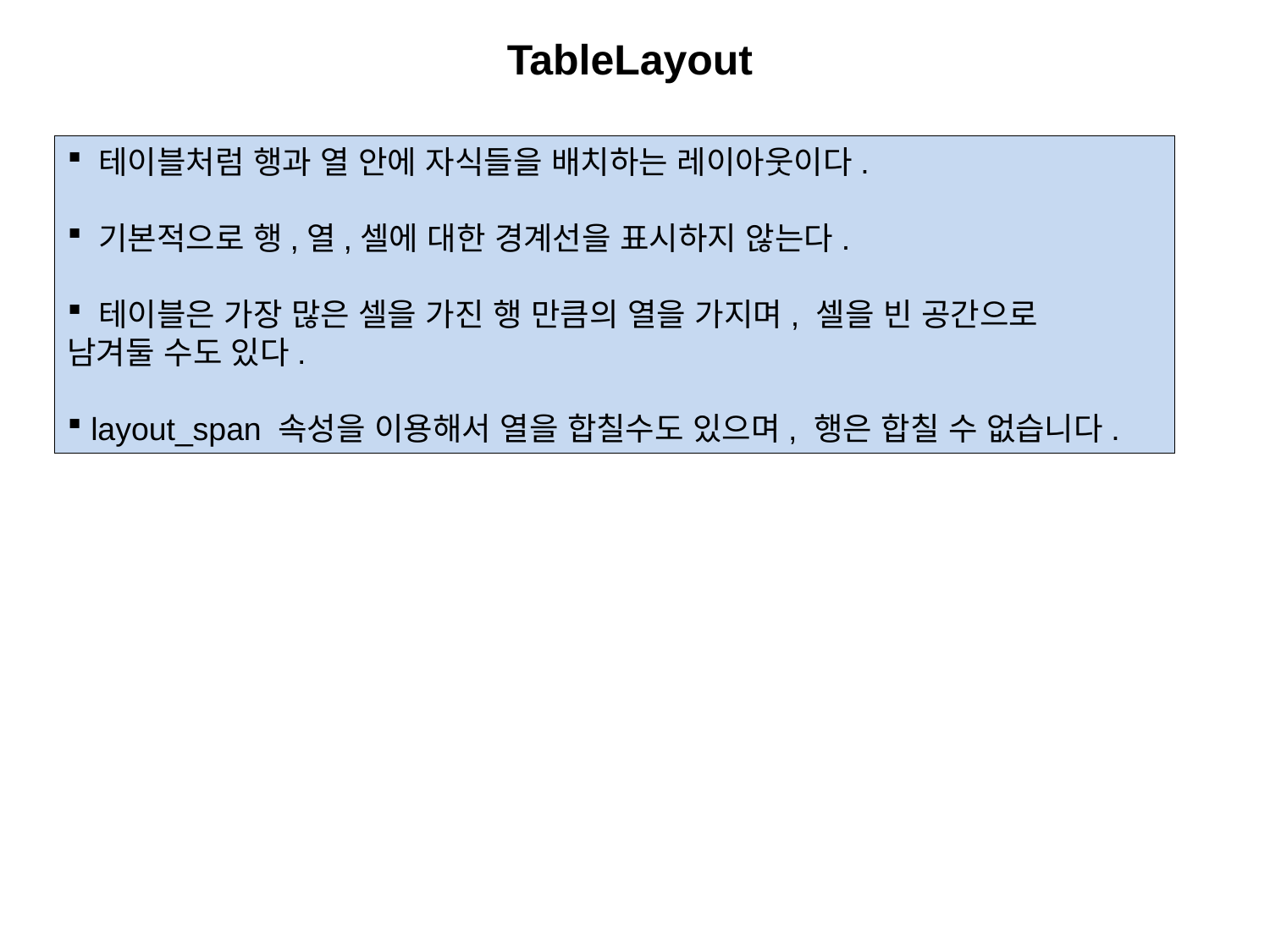

TableLayout
 테이블처럼 행과 열 안에 자식들을 배치하는 레이아웃이다.

 기본적으로 행,열,셀에 대한 경계선을 표시하지 않는다.

 테이블은 가장 많은 셀을 가진 행 만큼의 열을 가지며, 셀을 빈 공간으로
남겨둘 수도 있다.

 layout_span 속성을 이용해서 열을 합칠수도 있으며, 행은 합칠 수 없습니다.